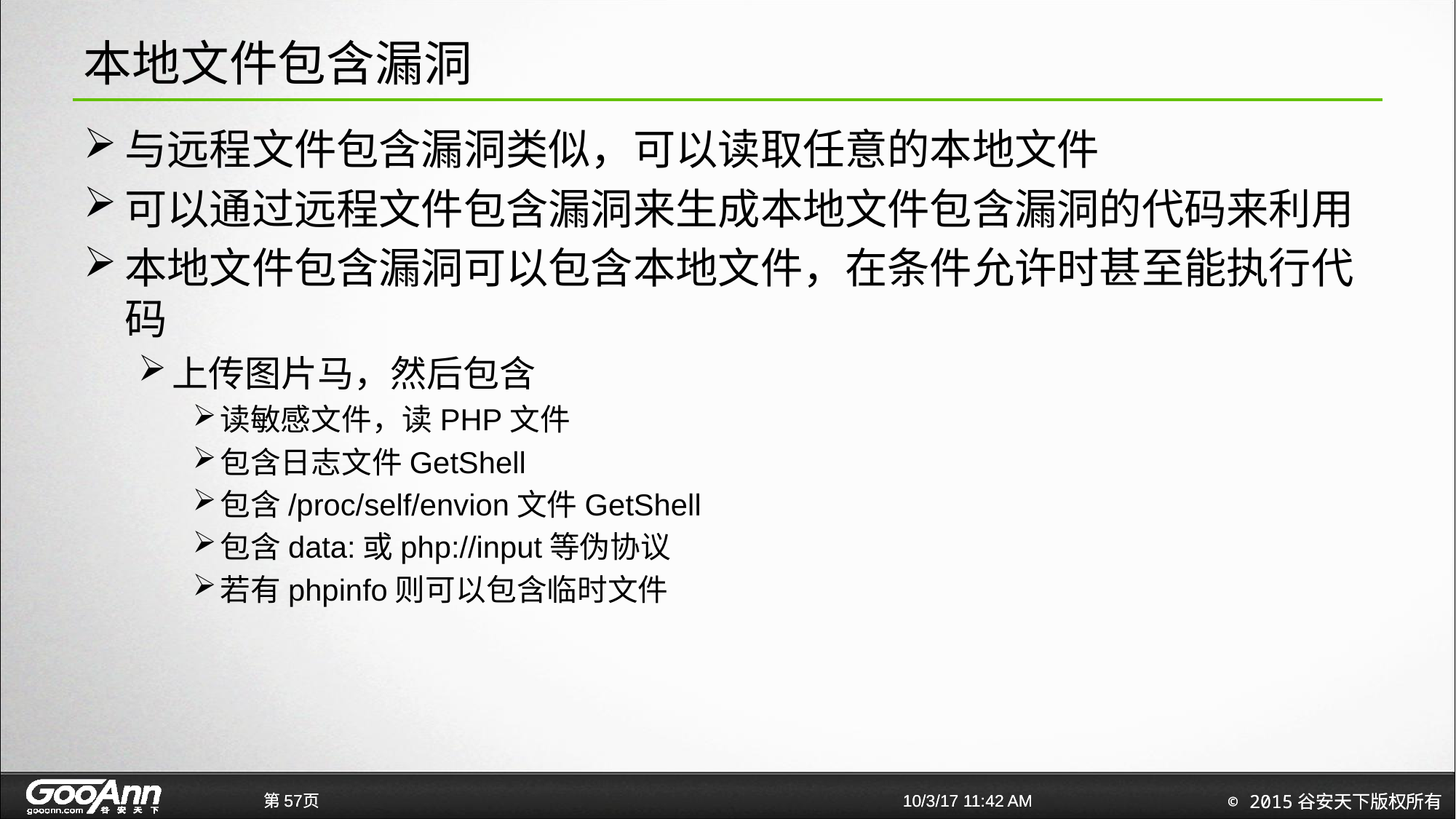

# 本地文件包含漏洞
与远程文件包含漏洞类似，可以读取任意的本地文件
可以通过远程文件包含漏洞来生成本地文件包含漏洞的代码来利用
本地文件包含漏洞可以包含本地文件，在条件允许时甚至能执行代码
上传图片马，然后包含
读敏感文件，读PHP文件
包含日志文件GetShell
包含/proc/self/envion文件GetShell
包含data:或php://input等伪协议
若有phpinfo则可以包含临时文件